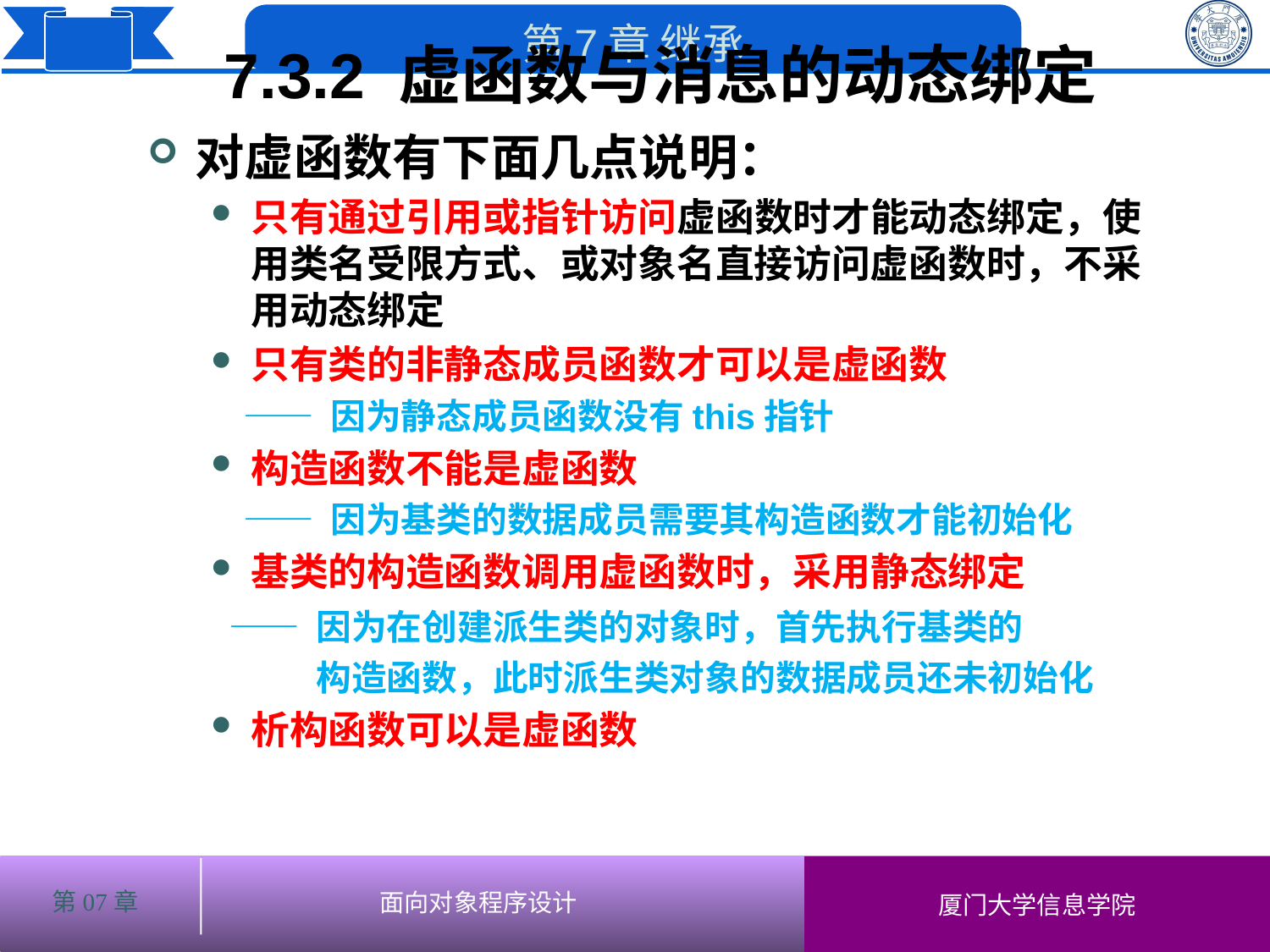

7.3.2 虚函数与消息的动态绑定
对虚函数有下面几点说明：
只有通过引用或指针访问虚函数时才能动态绑定，使用类名受限方式、或对象名直接访问虚函数时，不采用动态绑定
只有类的非静态成员函数才可以是虚函数
    —— 因为静态成员函数没有this指针
构造函数不能是虚函数
    —— 因为基类的数据成员需要其构造函数才能初始化
基类的构造函数调用虚函数时，采用静态绑定
  —— 因为在创建派生类的对象时，首先执行基类的
            构造函数，此时派生类对象的数据成员还未初始化
析构函数可以是虚函数
9